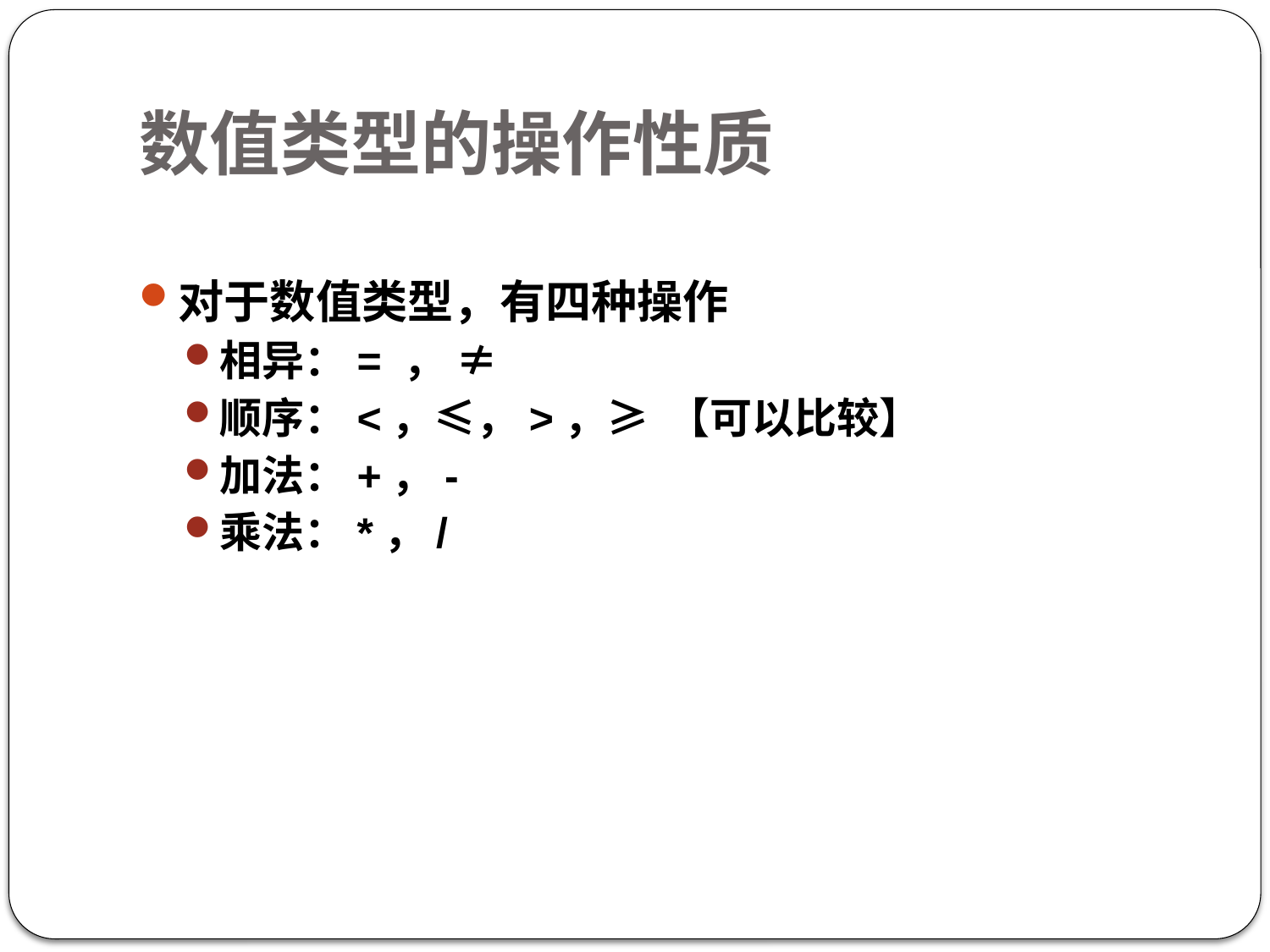

# 数值类型的操作性质

对于数值类型，有四种操作
相异：= ， ≠
顺序：<，≤，>，≥  【可以比较】
加法：+，-
乘法：*，/